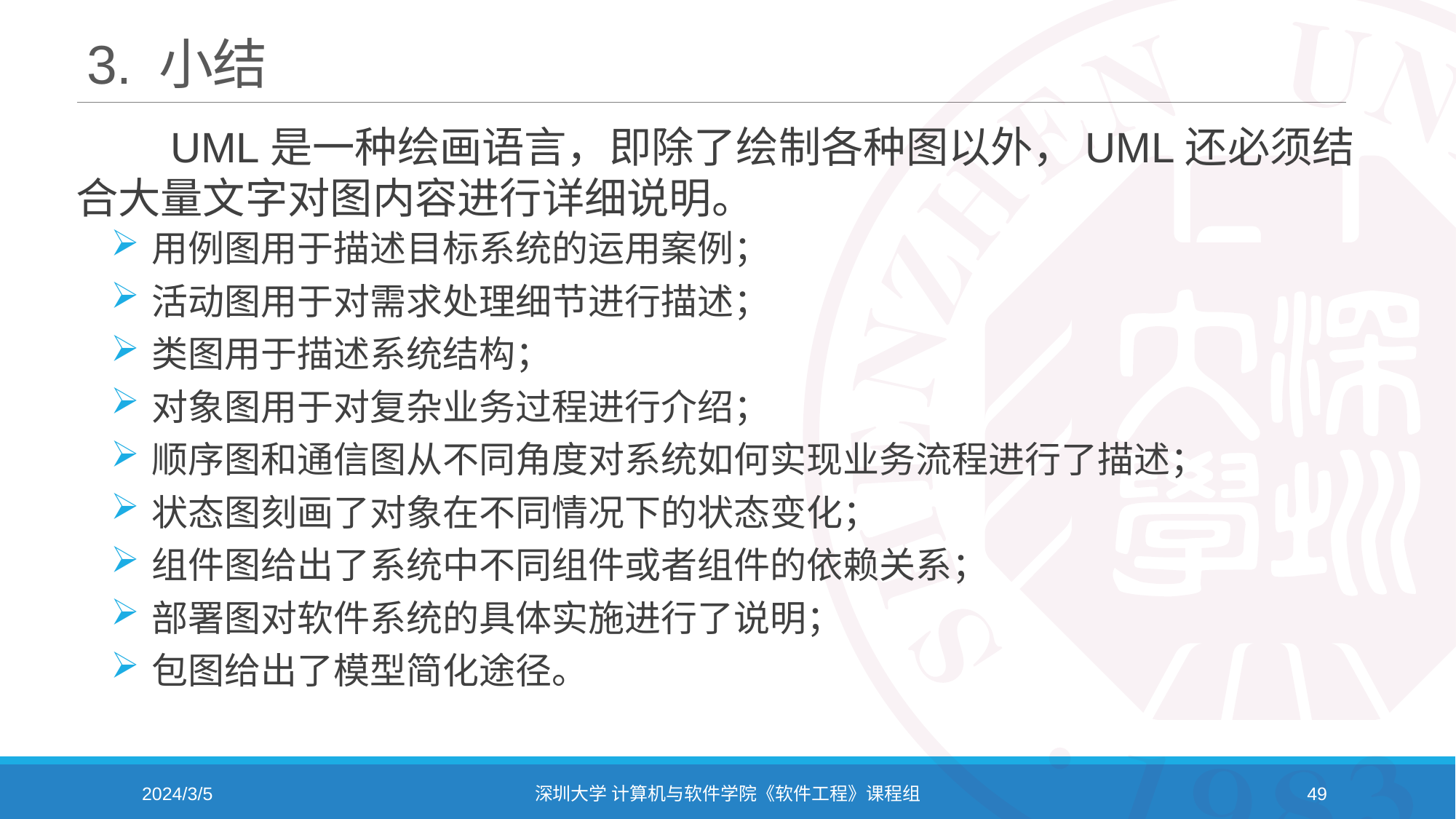

# 3. 小结
        UML是一种绘画语言，即除了绘制各种图以外，UML还必须结合大量文字对图内容进行详细说明。
用例图用于描述目标系统的运用案例；
活动图用于对需求处理细节进行描述；
类图用于描述系统结构；
对象图用于对复杂业务过程进行介绍；
顺序图和通信图从不同角度对系统如何实现业务流程进行了描述；
状态图刻画了对象在不同情况下的状态变化；
组件图给出了系统中不同组件或者组件的依赖关系；
部署图对软件系统的具体实施进行了说明；
包图给出了模型简化途径。
2024/3/5
深圳大学 计算机与软件学院《软件工程》课程组
49